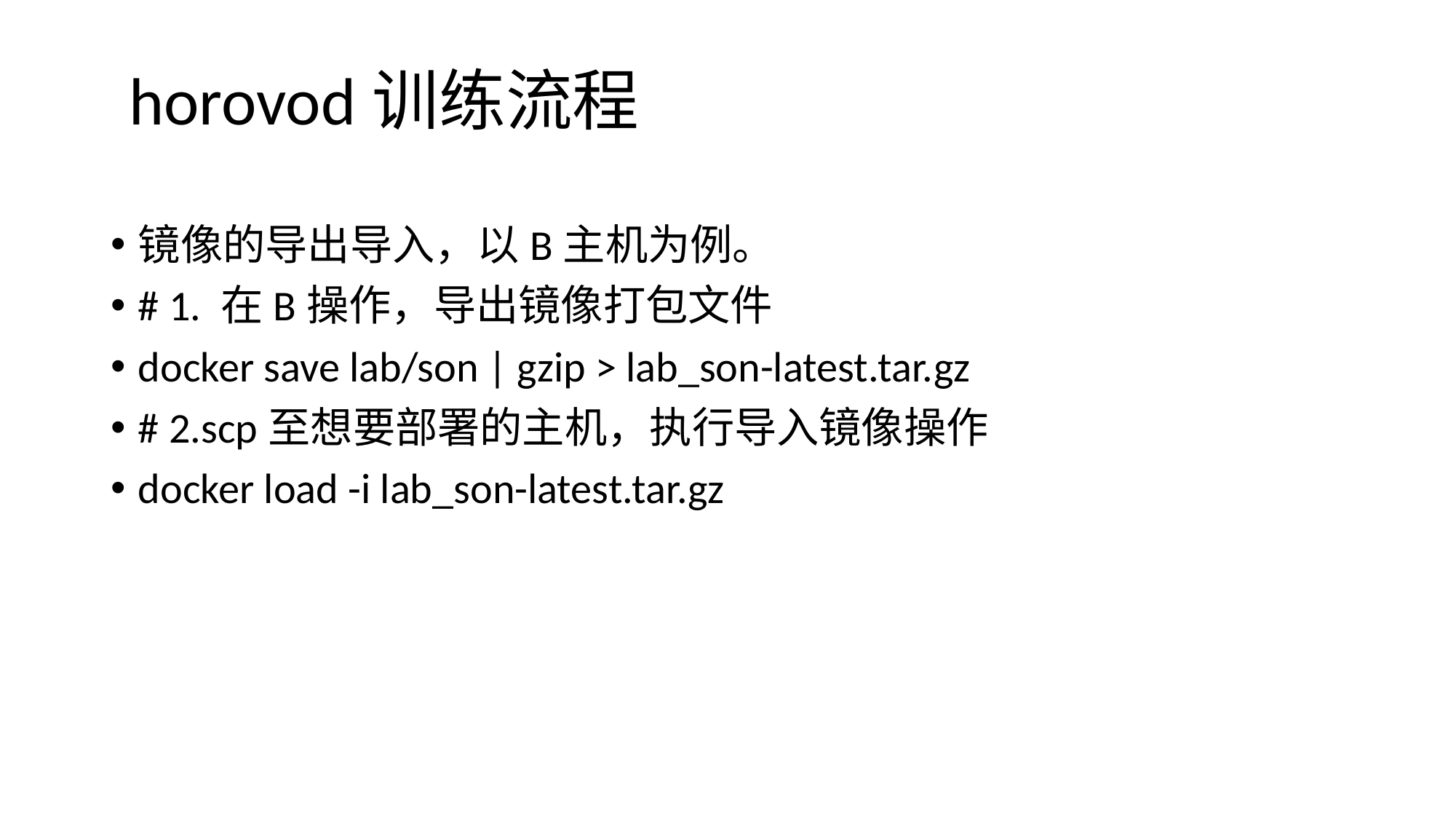

horovod训练流程
镜像的导出导入，以B主机为例。
# 1. 在B操作，导出镜像打包文件
docker save lab/son | gzip > lab_son-latest.tar.gz
# 2.scp至想要部署的主机，执行导入镜像操作
docker load -i lab_son-latest.tar.gz